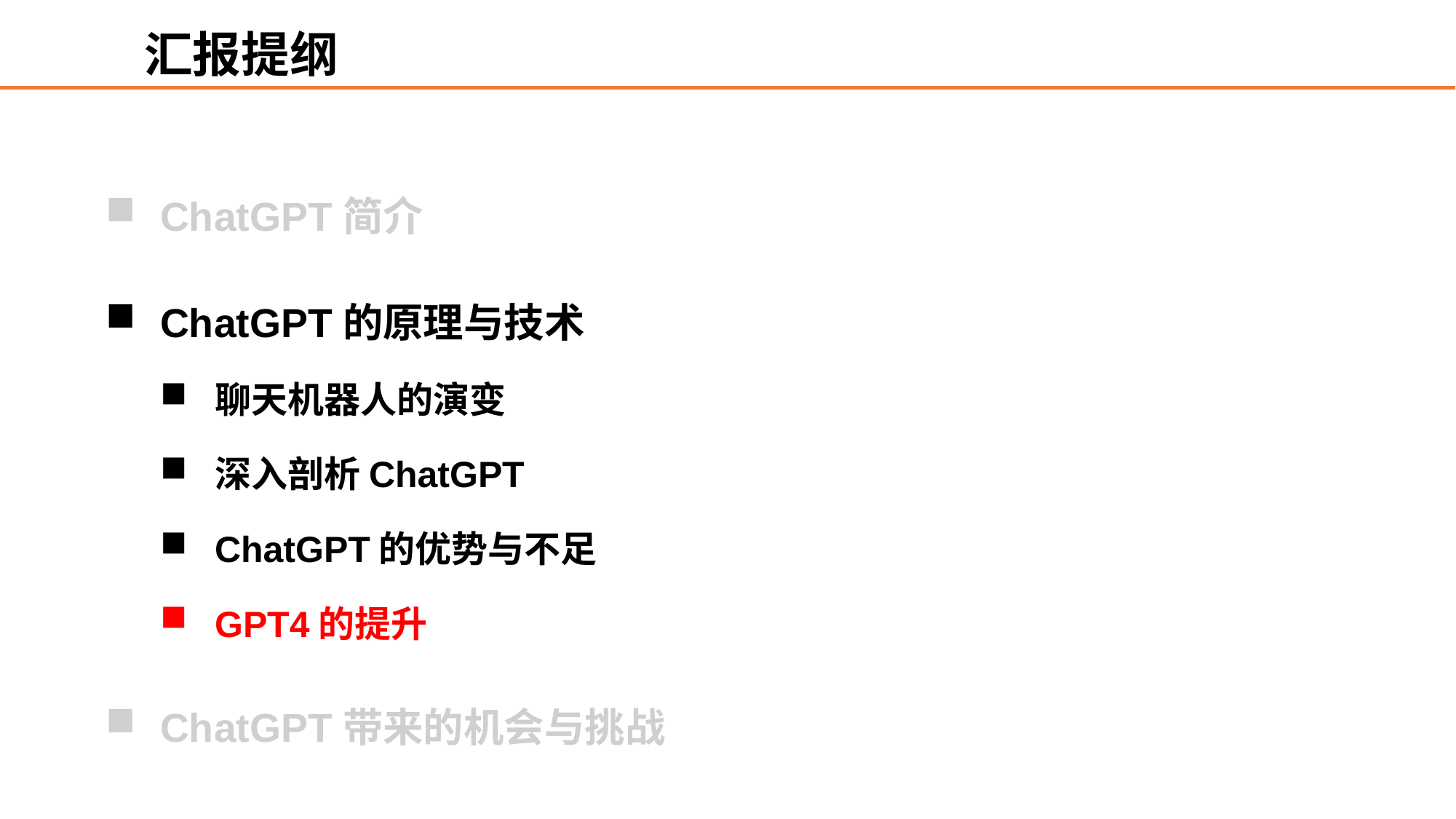

汇报提纲

ChatGPT简介
ChatGPT的原理与技术
聊天机器人的演变
深入剖析ChatGPT
ChatGPT的优势与不足
GPT4的提升
ChatGPT带来的机会与挑战